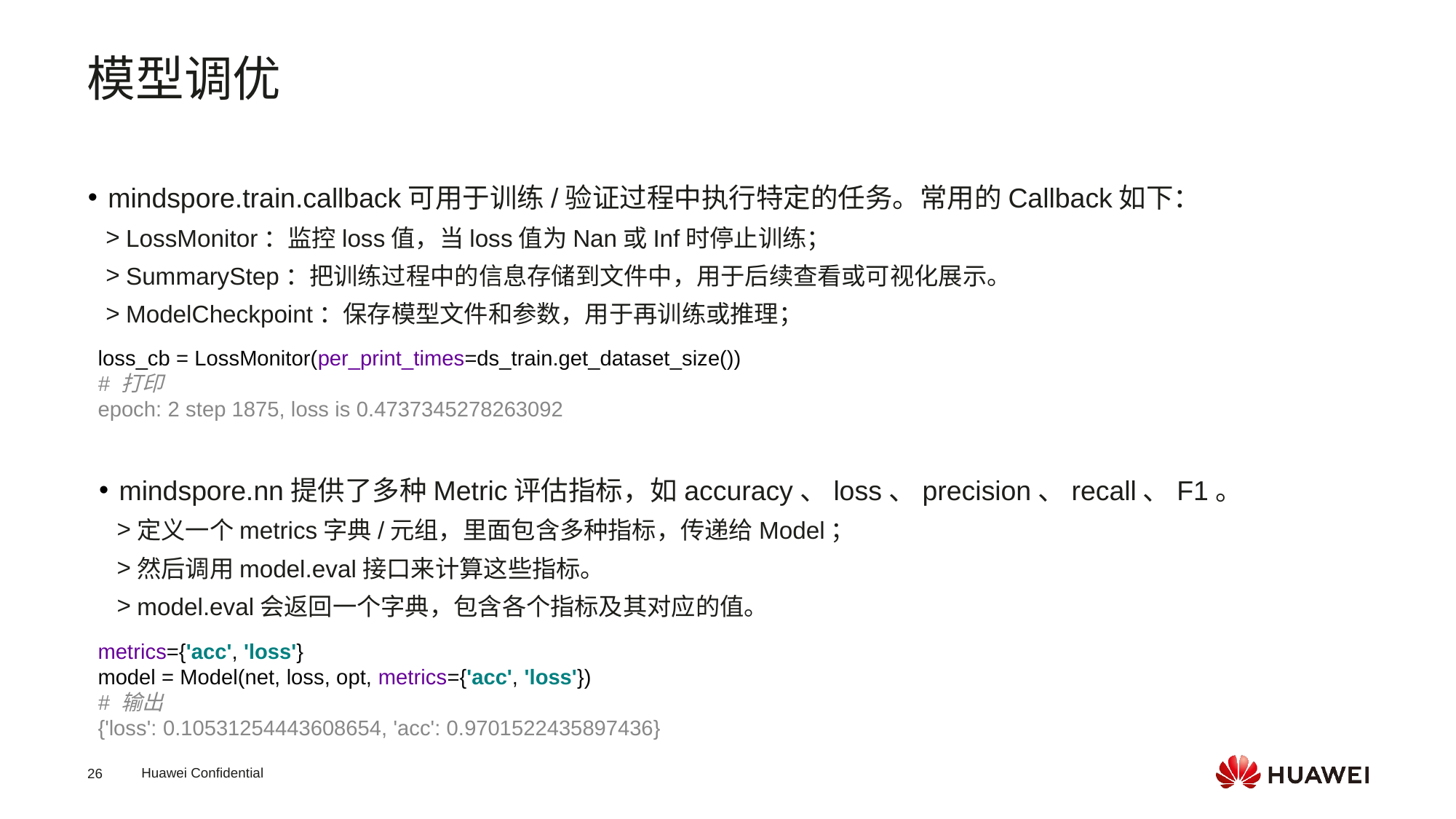

模型调优
mindspore.train.callback可用于训练/验证过程中执行特定的任务。常用的Callback如下：
LossMonitor：监控loss值，当loss值为Nan或Inf时停止训练；
SummaryStep：把训练过程中的信息存储到文件中，用于后续查看或可视化展示。
ModelCheckpoint：保存模型文件和参数，用于再训练或推理；

loss_cb = LossMonitor(per_print_times=ds_train.get_dataset_size())
# 打印
epoch: 2 step 1875, loss is 0.4737345278263092
mindspore.nn提供了多种Metric评估指标，如accuracy、loss、precision、recall、F1。
定义一个metrics字典/元组，里面包含多种指标，传递给Model；
然后调用model.eval接口来计算这些指标。
model.eval会返回一个字典，包含各个指标及其对应的值。
metrics={'acc', 'loss'}
model = Model(net, loss, opt, metrics={'acc', 'loss'})
# 输出
{'loss': 0.10531254443608654, 'acc': 0.9701522435897436}